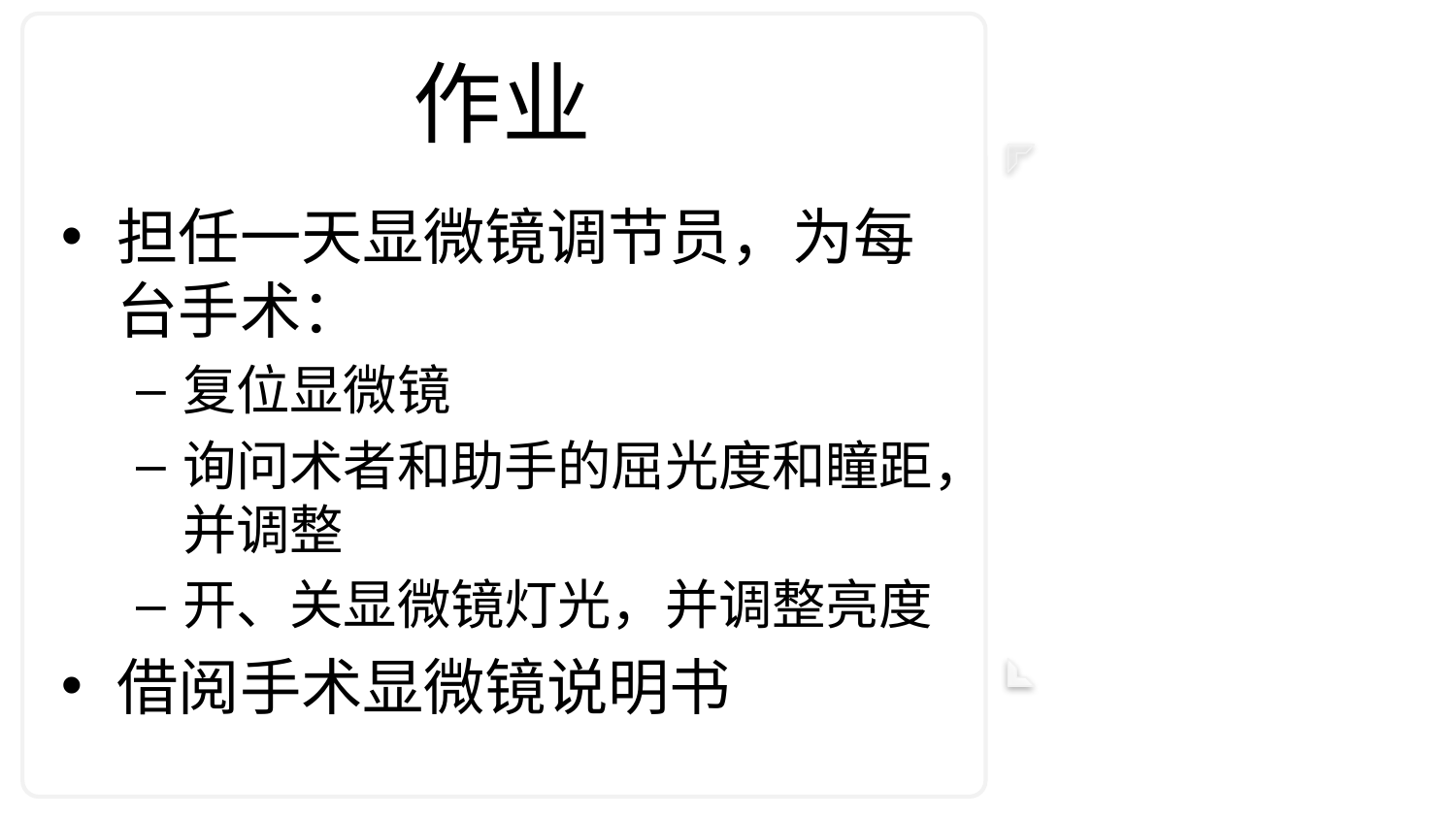

# 作业
担任一天显微镜调节员，为每台手术：
复位显微镜
询问术者和助手的屈光度和瞳距，并调整
开、关显微镜灯光，并调整亮度
借阅手术显微镜说明书